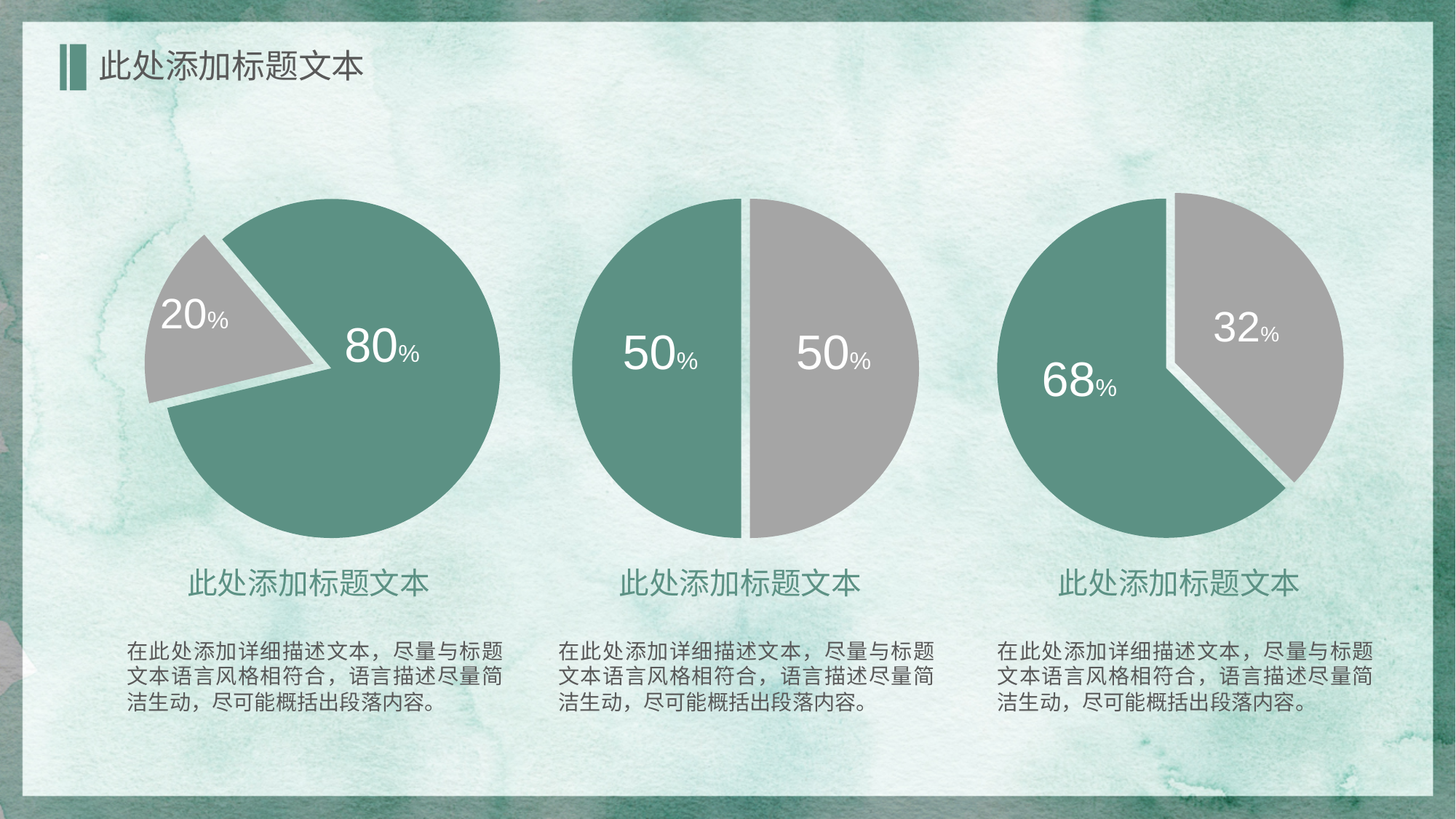

此处添加标题文本

20%
80%

32%
68%

50%
50%
此处添加标题文本
此处添加标题文本
此处添加标题文本
在此处添加详细描述文本，尽量与标题文本语言风格相符合，语言描述尽量简洁生动，尽可能概括出段落内容。
在此处添加详细描述文本，尽量与标题文本语言风格相符合，语言描述尽量简洁生动，尽可能概括出段落内容。
在此处添加详细描述文本，尽量与标题文本语言风格相符合，语言描述尽量简洁生动，尽可能概括出段落内容。